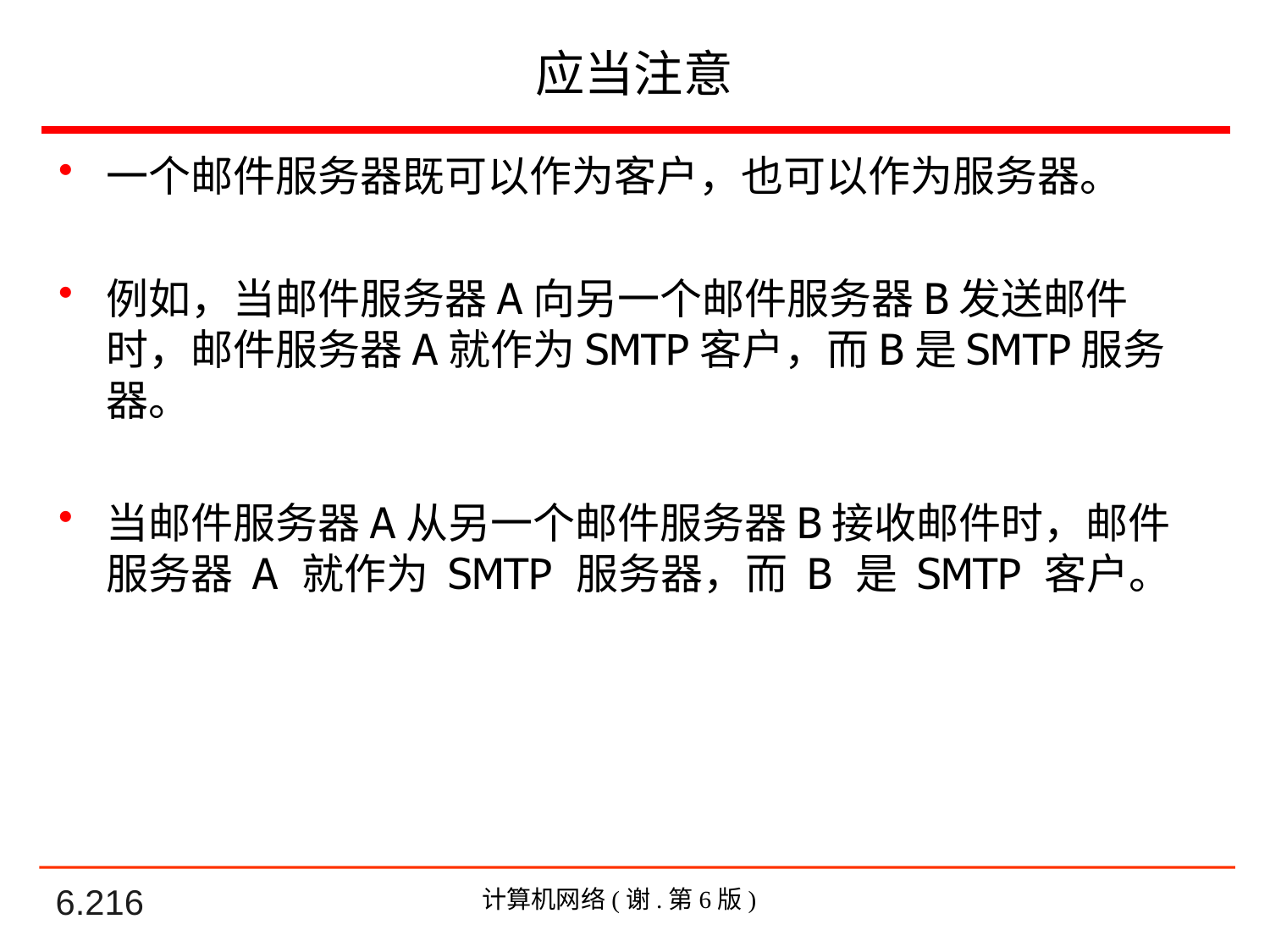

# 应当注意
一个邮件服务器既可以作为客户，也可以作为服务器。

例如，当邮件服务器A向另一个邮件服务器B发送邮件时，邮件服务器A就作为SMTP客户，而B是SMTP服务器。

当邮件服务器A从另一个邮件服务器B接收邮件时，邮件服务器 A 就作为 SMTP 服务器，而 B 是 SMTP 客户。